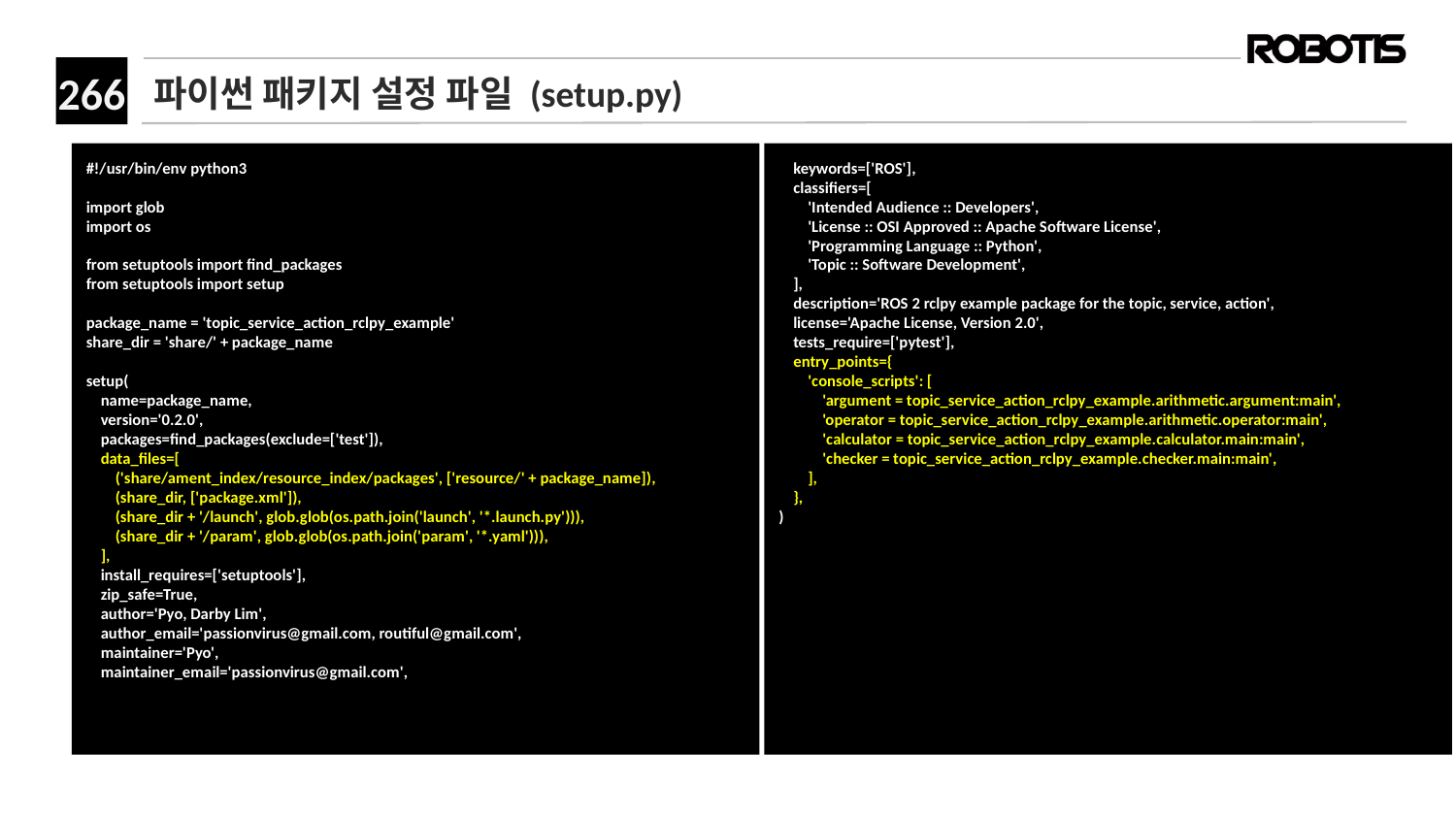

# 파이썬 패키지 설정 파일 (setup.py)
#!/usr/bin/env python3

import glob
import os

from setuptools import find_packages
from setuptools import setup

package_name = 'topic_service_action_rclpy_example'
share_dir = 'share/' + package_name

setup(
    name=package_name,
    version='0.2.0',
    packages=find_packages(exclude=['test']),
    data_files=[
        ('share/ament_index/resource_index/packages', ['resource/' + package_name]),
        (share_dir, ['package.xml']),
        (share_dir + '/launch', glob.glob(os.path.join('launch', '*.launch.py'))),
        (share_dir + '/param', glob.glob(os.path.join('param', '*.yaml'))),
    ],
    install_requires=['setuptools'],
    zip_safe=True,
    author='Pyo, Darby Lim',
    author_email='passionvirus@gmail.com, routiful@gmail.com',
    maintainer='Pyo',
    maintainer_email='passionvirus@gmail.com',

    keywords=['ROS'],
    classifiers=[
        'Intended Audience :: Developers',
        'License :: OSI Approved :: Apache Software License',
        'Programming Language :: Python',
        'Topic :: Software Development',
    ],
    description='ROS 2 rclpy example package for the topic, service, action',
    license='Apache License, Version 2.0',
    tests_require=['pytest'],
    entry_points={
        'console_scripts': [
            'argument = topic_service_action_rclpy_example.arithmetic.argument:main',
            'operator = topic_service_action_rclpy_example.arithmetic.operator:main',
            'calculator = topic_service_action_rclpy_example.calculator.main:main',
            'checker = topic_service_action_rclpy_example.checker.main:main',
        ],
    },
)